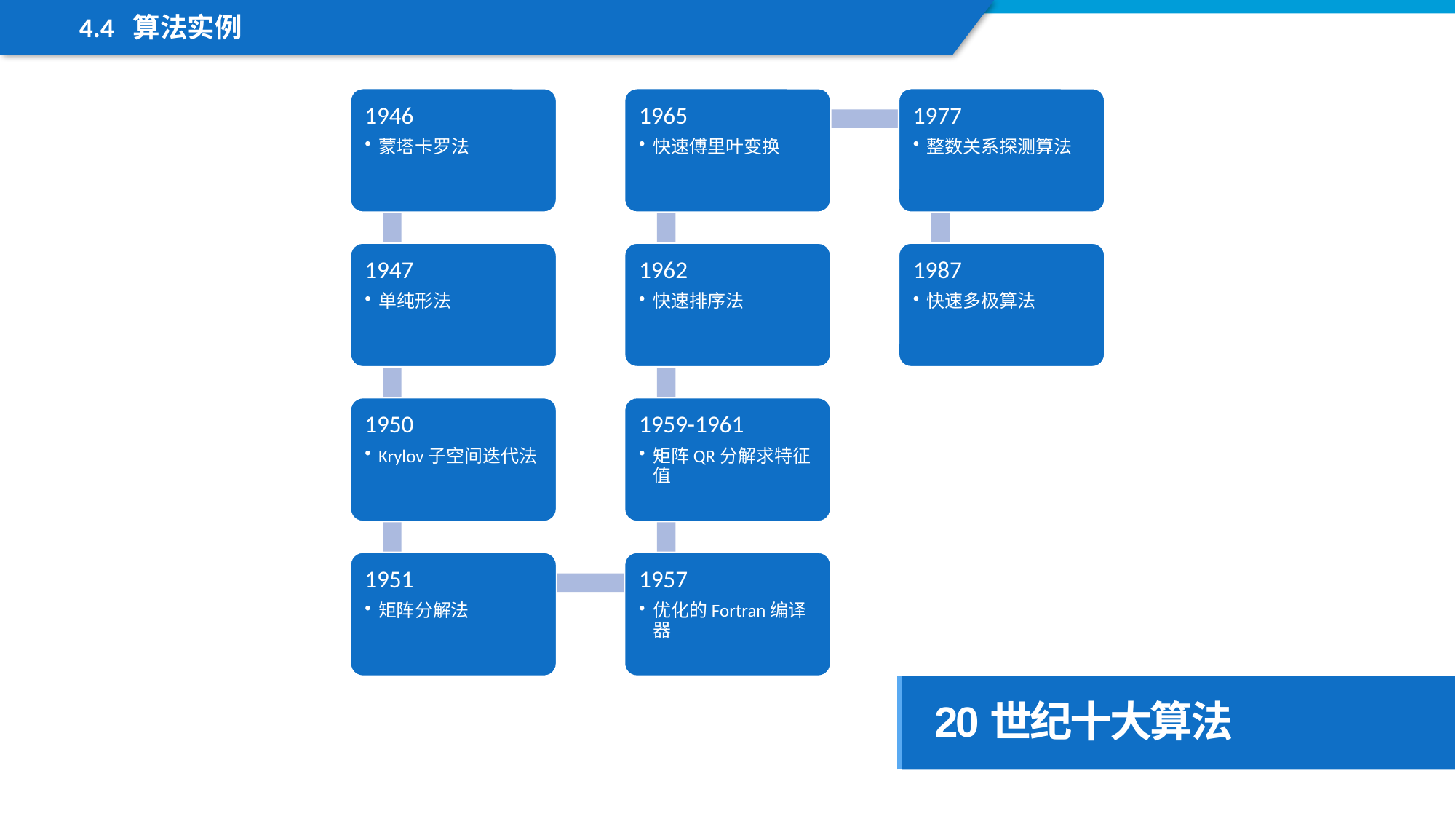

4.4  算法实例
1946
蒙塔卡罗法
1947
单纯形法
1950
Krylov子空间迭代法
1951
矩阵分解法
1957
优化的Fortran编译器
1959-1961
矩阵QR分解求特征值
1962
快速排序法
1965
快速傅里叶变换
1977
整数关系探测算法
1987
快速多极算法
20世纪十大算法